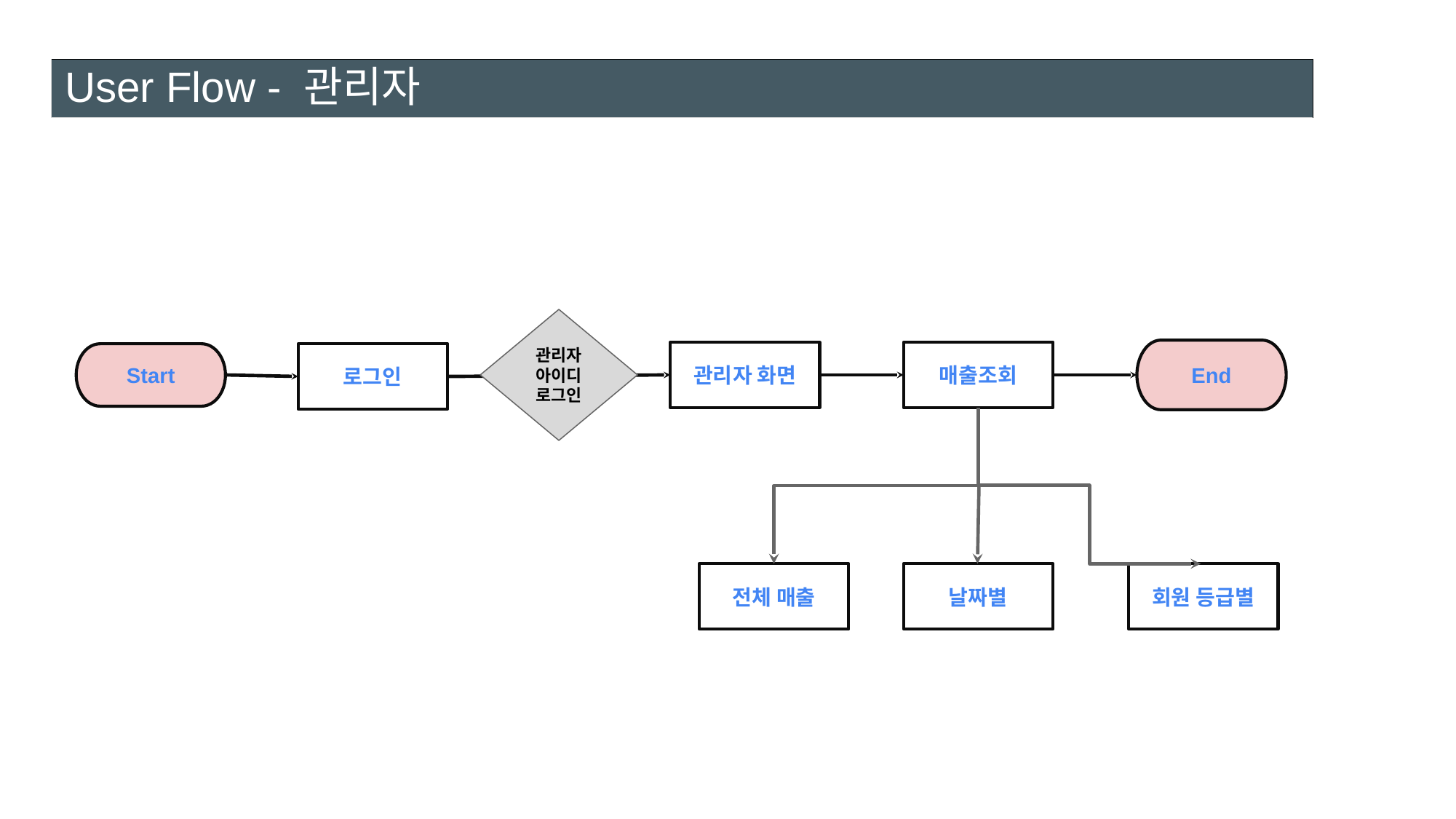

# User Flow - 관리자
관리자 아이디 로그인
End
관리자 화면
매출조회
로그인
Start
전체 매출
날짜별
회원 등급별